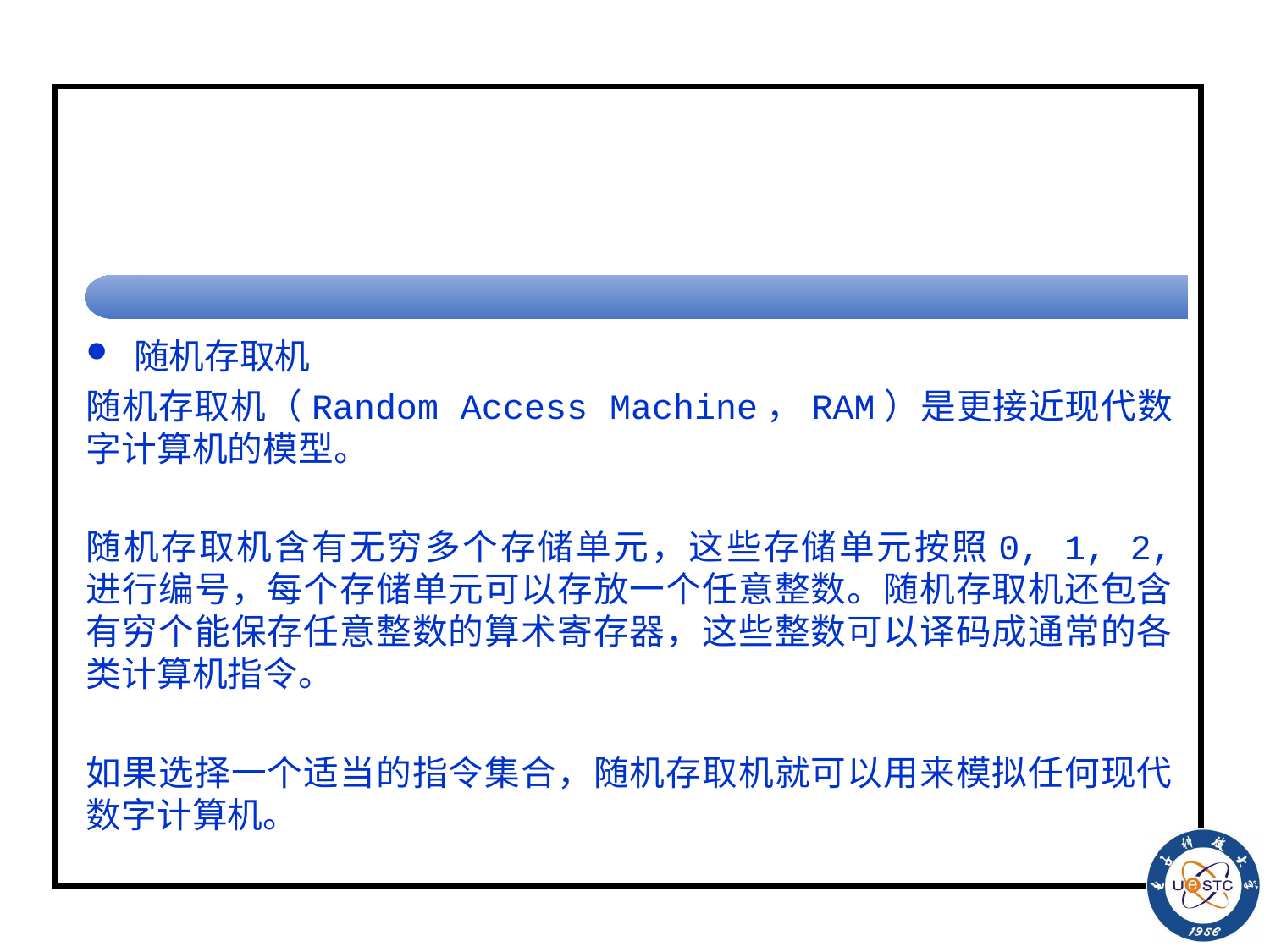

#
随机存取机
随机存取机（Random Access Machine，RAM）是更接近现代数字计算机的模型。

随机存取机含有无穷多个存储单元，这些存储单元按照0, 1, 2, 进行编号，每个存储单元可以存放一个任意整数。随机存取机还包含有穷个能保存任意整数的算术寄存器，这些整数可以译码成通常的各类计算机指令。

如果选择一个适当的指令集合，随机存取机就可以用来模拟任何现代数字计算机。